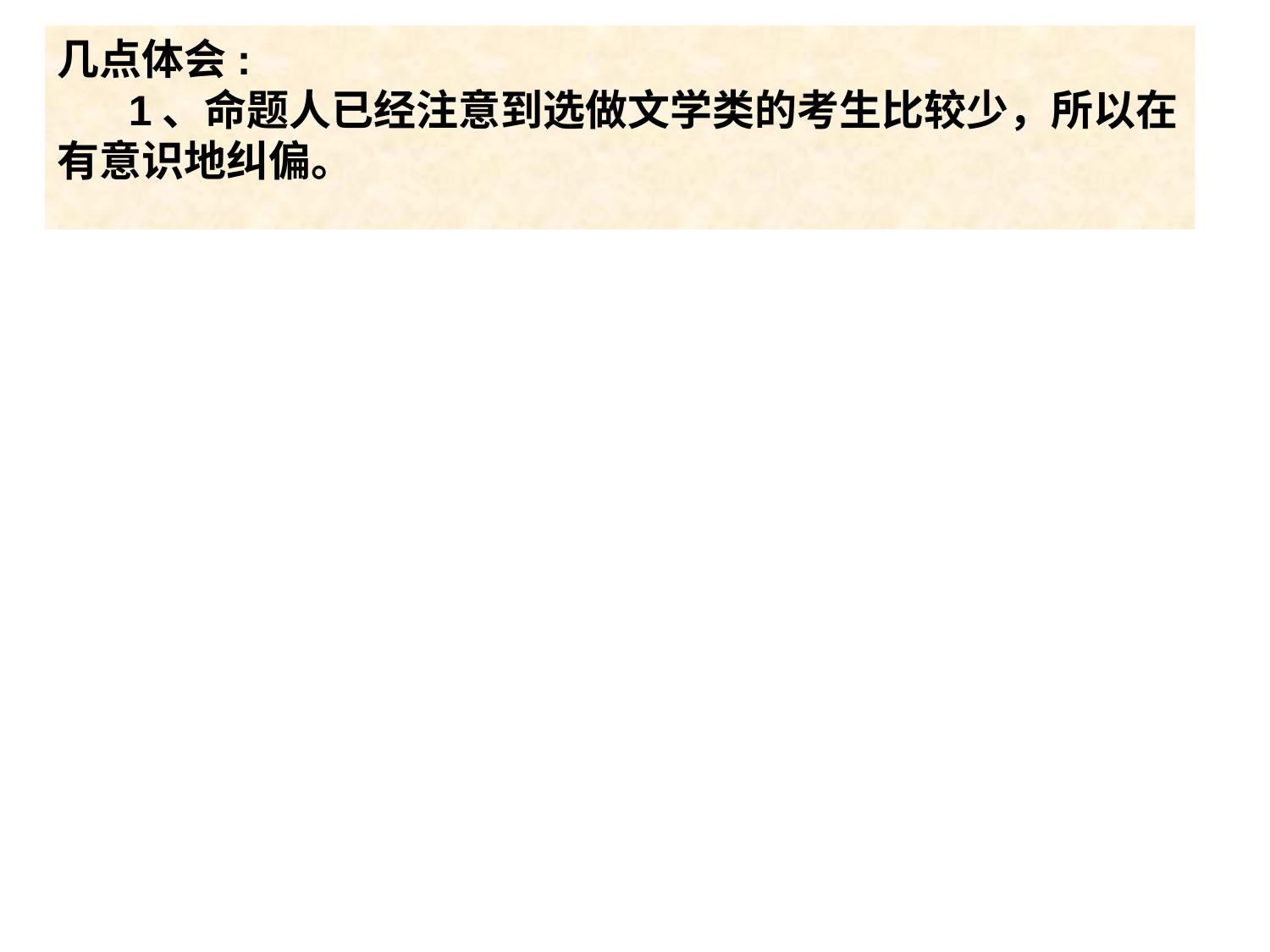

几点体会:
      1、命题人已经注意到选做文学类的考生比较少，所以在有意识地纠偏。